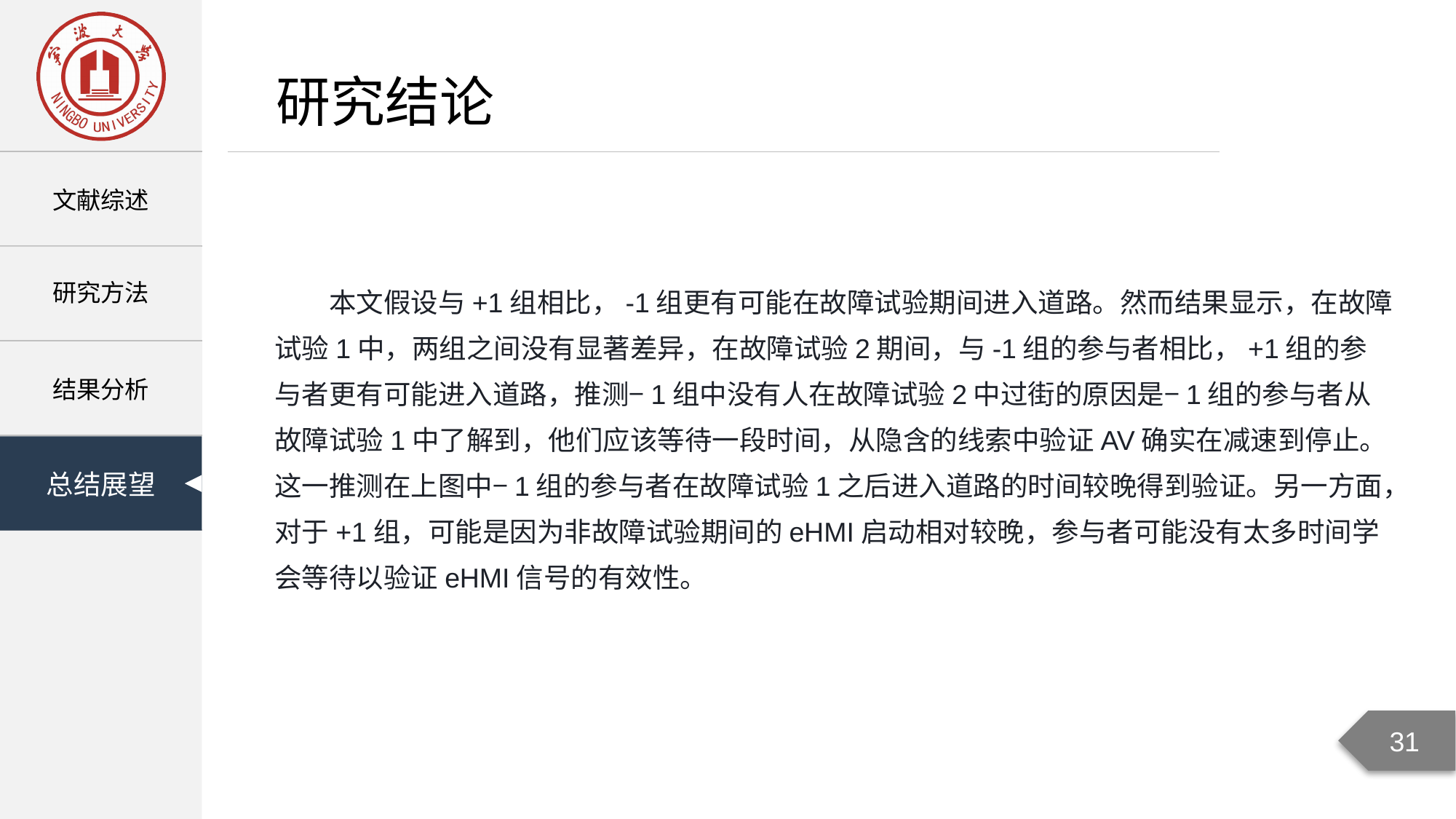

研究结论
本文假设与+1组相比，-1组更有可能在故障试验期间进入道路。然而结果显示，在故障试验1中，两组之间没有显著差异，在故障试验2期间，与-1组的参与者相比，+1组的参与者更有可能进入道路，推测−1组中没有人在故障试验2中过街的原因是−1组的参与者从故障试验1中了解到，他们应该等待一段时间，从隐含的线索中验证AV确实在减速到停止。这一推测在上图中−1组的参与者在故障试验1之后进入道路的时间较晚得到验证。另一方面，对于+1组，可能是因为非故障试验期间的eHMI启动相对较晚，参与者可能没有太多时间学会等待以验证eHMI信号的有效性。